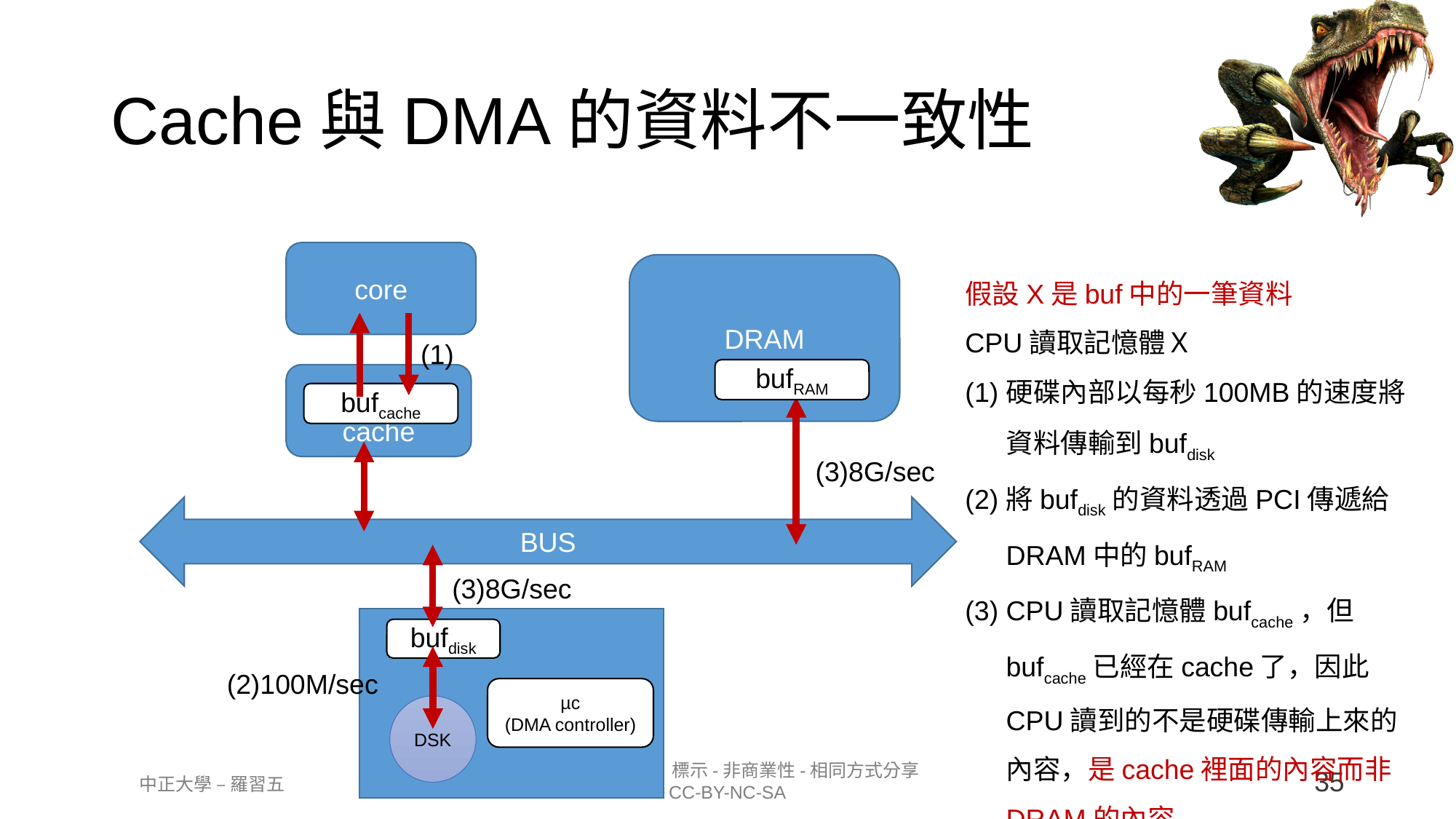

# Cache與DMA的資料不一致性
core
DRAM
假設X是buf中的一筆資料
CPU讀取記憶體Ｘ
硬碟內部以每秒100MB的速度將資料傳輸到bufdisk
將bufdisk的資料透過PCI傳遞給DRAM中的bufRAM
CPU讀取記憶體bufcache，但bufcache已經在cache了，因此CPU讀到的不是硬碟傳輸上來的內容，是cache裡面的內容而非DRAM的內容
(1)
bufRAM
cache
bufcache
(3)8G/sec
BUS
(3)8G/sec

bufdisk
(2)100M/sec
µc
(DMA controller)
DSK